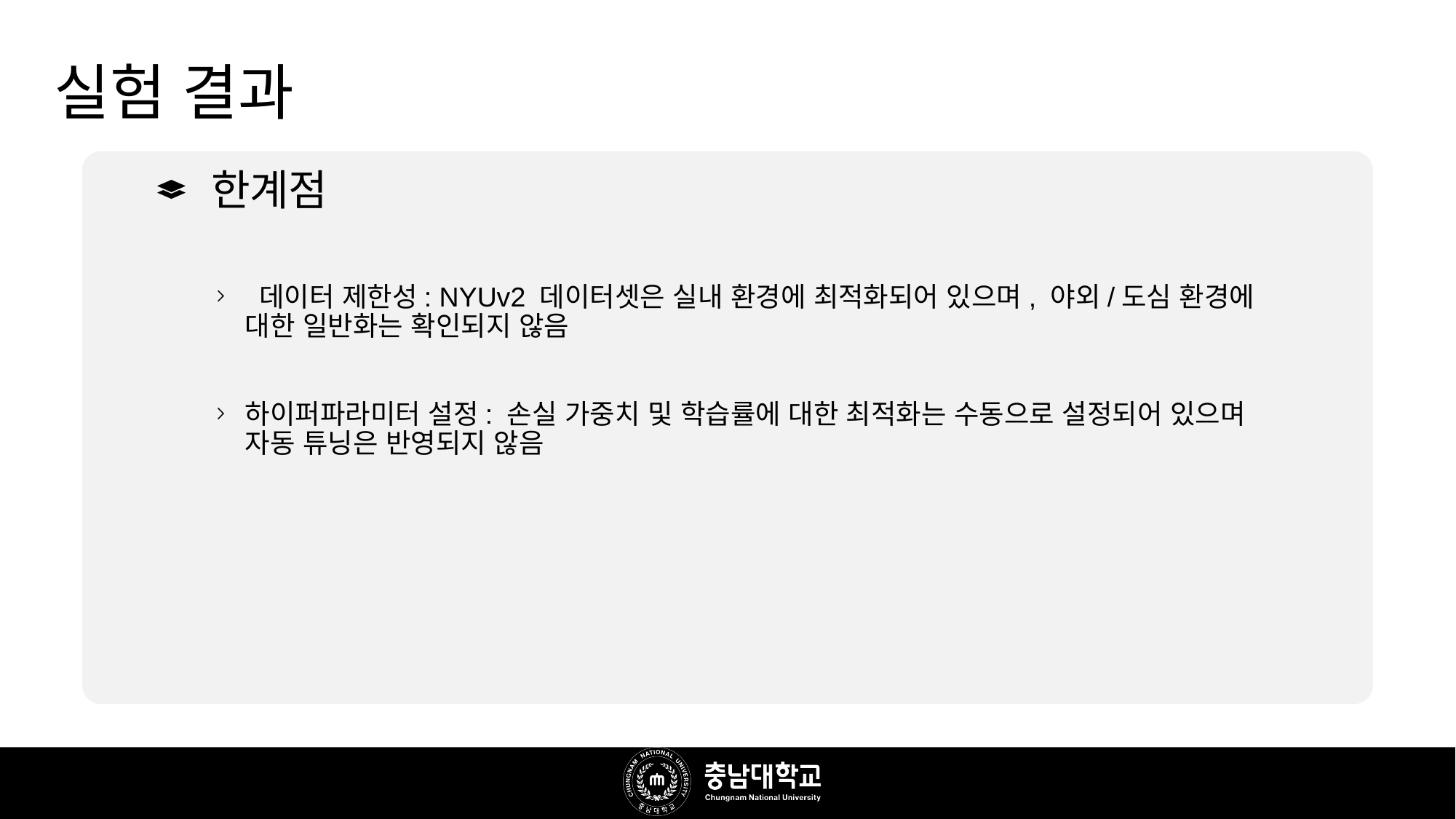

# 실험 결과
한계점

 데이터 제한성: NYUv2 데이터셋은 실내 환경에 최적화되어 있으며, 야외/도심 환경에 대한 일반화는 확인되지 않음

하이퍼파라미터 설정: 손실 가중치 및 학습률에 대한 최적화는 수동으로 설정되어 있으며 자동 튜닝은 반영되지 않음